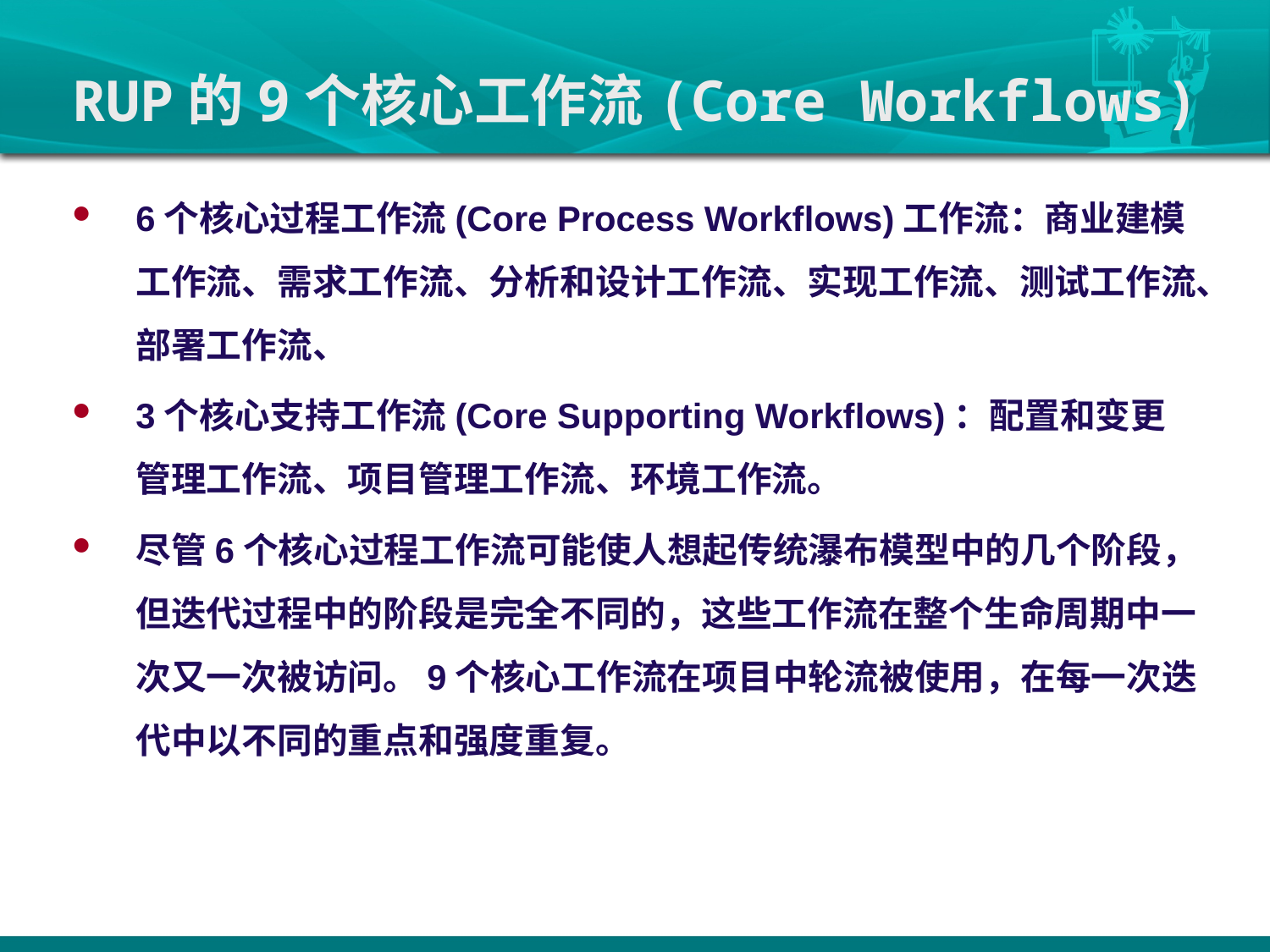

# RUP的9个核心工作流(Core Workflows)
6个核心过程工作流(Core Process Workflows)工作流：商业建模工作流、需求工作流、分析和设计工作流、实现工作流、测试工作流、部署工作流、
3个核心支持工作流(Core Supporting Workflows)：配置和变更管理工作流、项目管理工作流、环境工作流。
尽管6个核心过程工作流可能使人想起传统瀑布模型中的几个阶段，但迭代过程中的阶段是完全不同的，这些工作流在整个生命周期中一次又一次被访问。9个核心工作流在项目中轮流被使用，在每一次迭代中以不同的重点和强度重复。